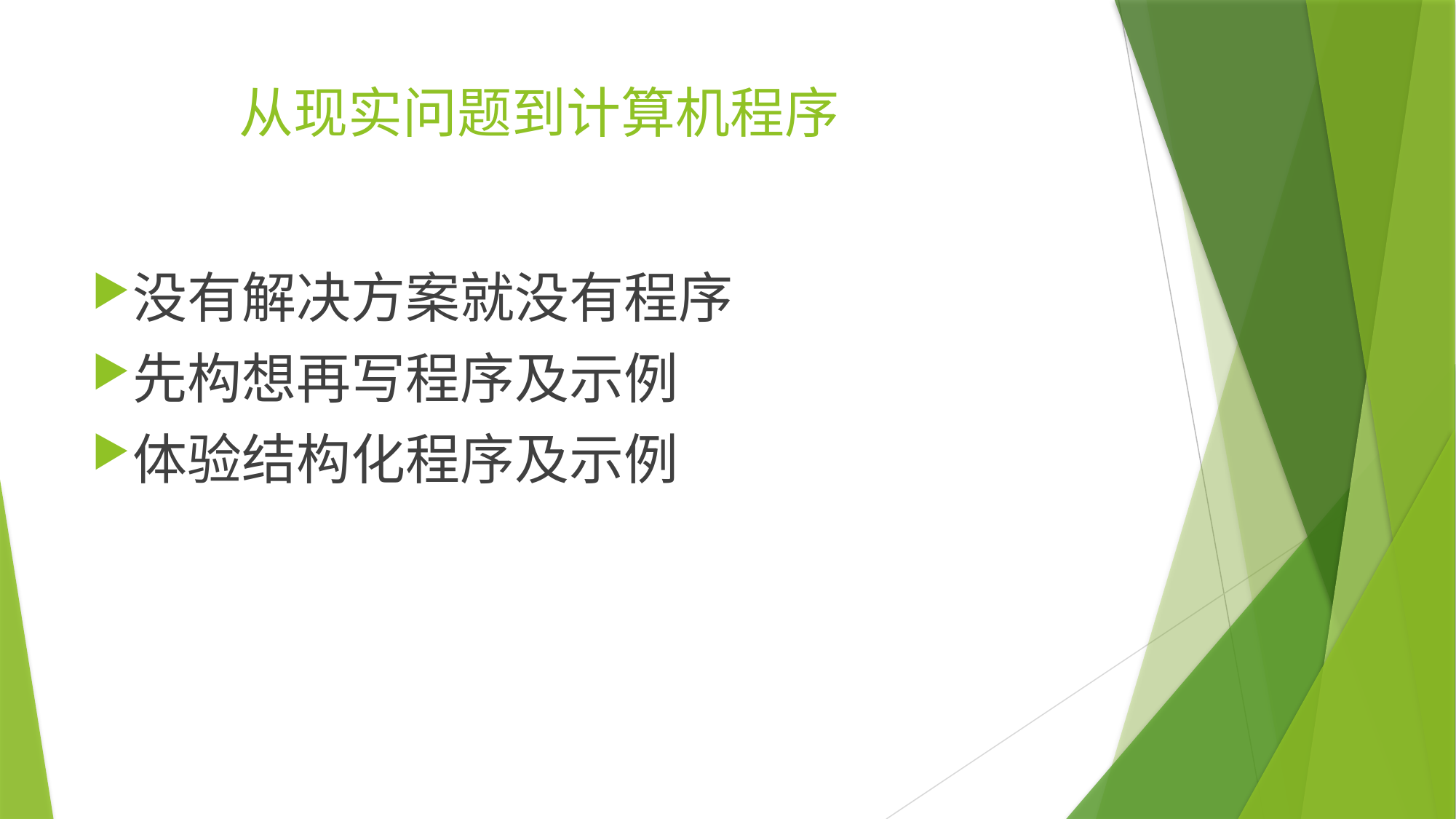

# 从现实问题到计算机程序
没有解决方案就没有程序
先构想再写程序及示例
体验结构化程序及示例